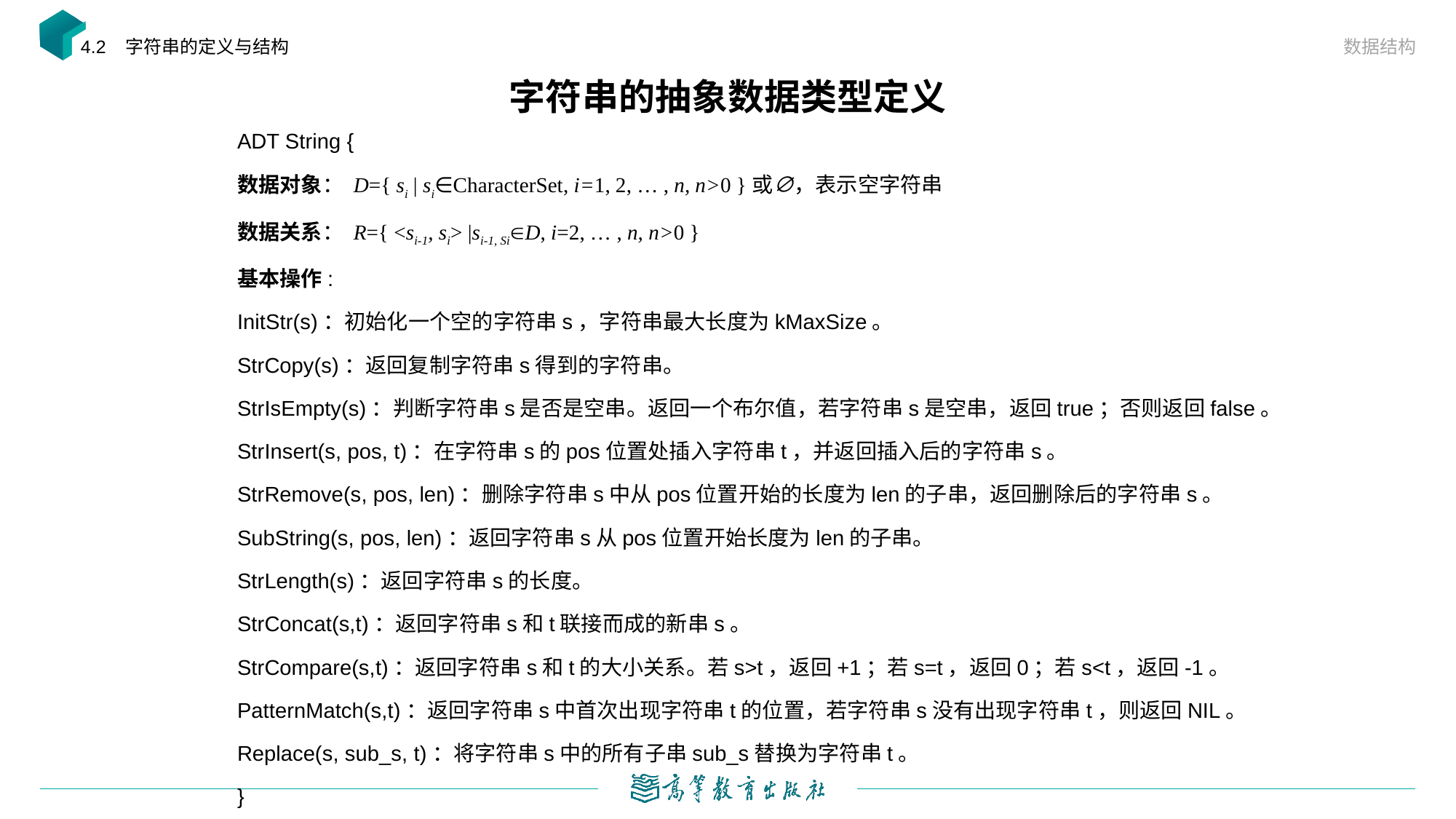

数据结构
4.2   字符串的定义与结构
# 字符串的抽象数据类型定义
ADT String {
数据对象： D={ si | si∈CharacterSet, i=1, 2, … , n, n>0 }或∅，表示空字符串
数据关系： R={ <si-1, si> |si-1, Si∈D, i=2, … , n, n>0 }
基本操作:
InitStr(s)：初始化一个空的字符串s，字符串最大长度为kMaxSize。
StrCopy(s)：返回复制字符串s得到的字符串。
StrIsEmpty(s)：判断字符串s是否是空串。返回一个布尔值，若字符串s是空串，返回true；否则返回false。
StrInsert(s, pos, t)：在字符串s的pos位置处插入字符串t，并返回插入后的字符串s。
StrRemove(s, pos, len)：删除字符串s中从pos位置开始的长度为len的子串，返回删除后的字符串s。
SubString(s, pos, len)：返回字符串s从pos位置开始长度为len的子串。
StrLength(s)：返回字符串s的长度。
StrConcat(s,t)：返回字符串s和t联接而成的新串s。
StrCompare(s,t)：返回字符串s和t的大小关系。若s>t，返回+1；若s=t，返回0；若s<t，返回-1。
PatternMatch(s,t)：返回字符串s中首次出现字符串t的位置，若字符串s没有出现字符串t，则返回NIL。
Replace(s, sub_s, t)：将字符串s中的所有子串sub_s替换为字符串t。
}